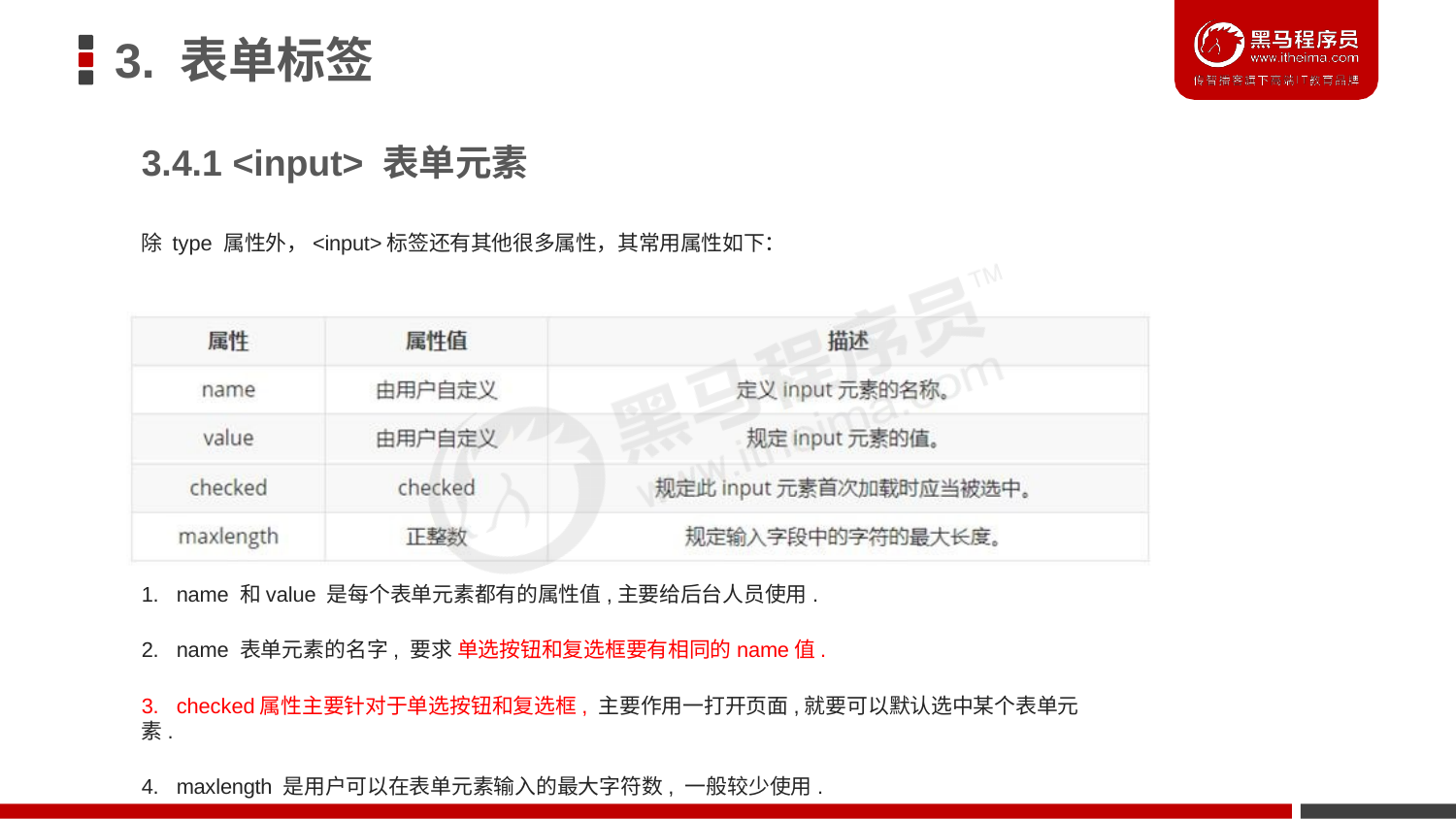

# 3. 表单标签
3.4.1 <input> 表单元素

除 type 属性外，<input>标签还有其他很多属性，其常用属性如下：

1.   name 和value 是每个表单元素都有的属性值,主要给后台人员使用.

2.   name 表单元素的名字, 要求 单选按钮和复选框要有相同的name值.

3.   checked属性主要针对于单选按钮和复选框, 主要作用一打开页面,就要可以默认选中某个表单元素.

4.   maxlength 是用户可以在表单元素输入的最大字符数, 一般较少使用.